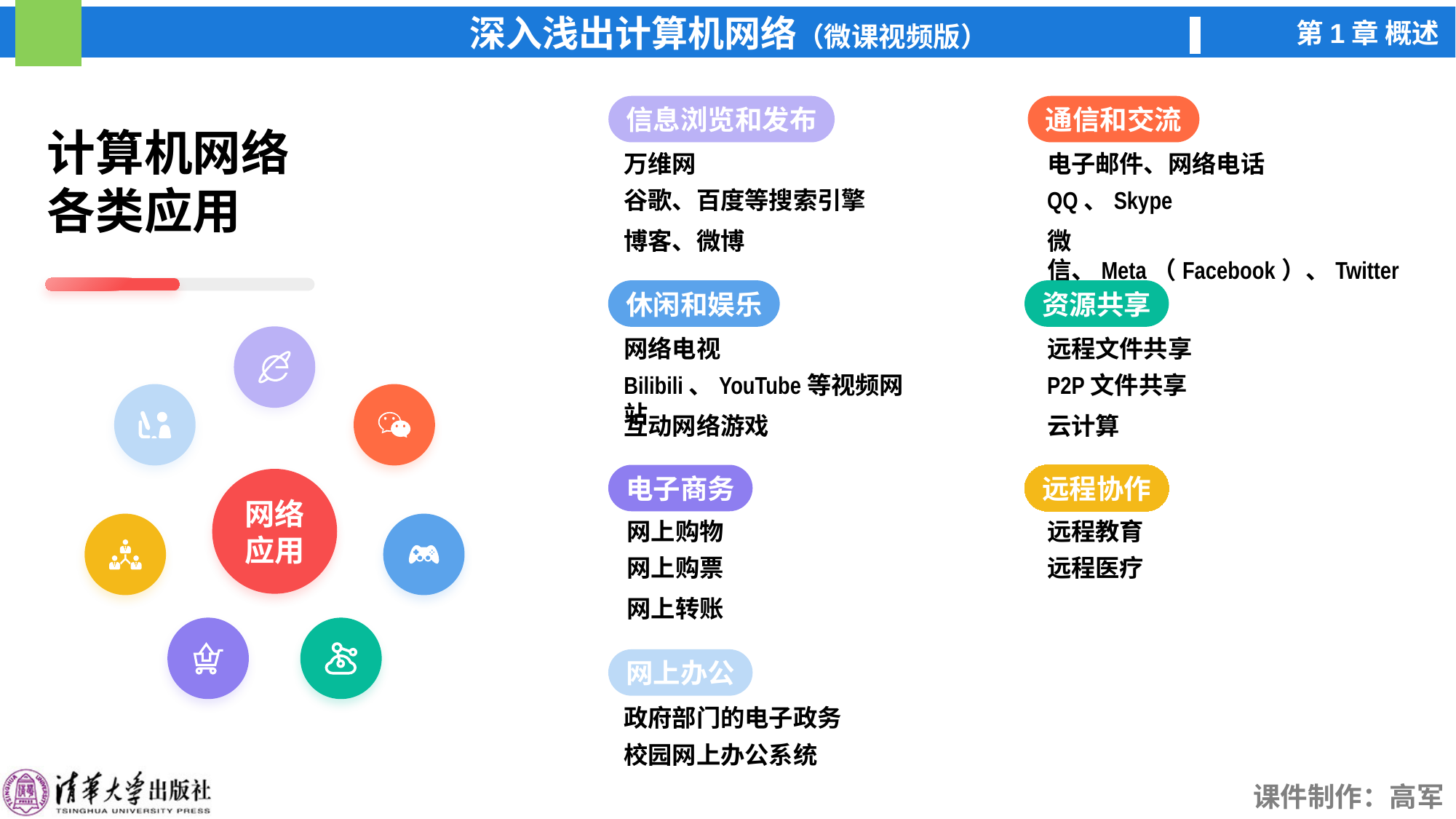

计算机网络
各类应用

信息浏览和发布
通信和交流
万维网
电子邮件、网络电话
谷歌、百度等搜索引擎
QQ、Skype
博客、微博
微信、Meta（Facebook）、Twitter
休闲和娱乐
资源共享
网络电视
远程文件共享

网络
应用

Bilibili、YouTube等视频网站
P2P文件共享
互动网络游戏
云计算
电子商务
远程协作
网上购物
远程教育
网上购票
远程医疗
网上转账
网上办公
政府部门的电子政务
校园网上办公系统